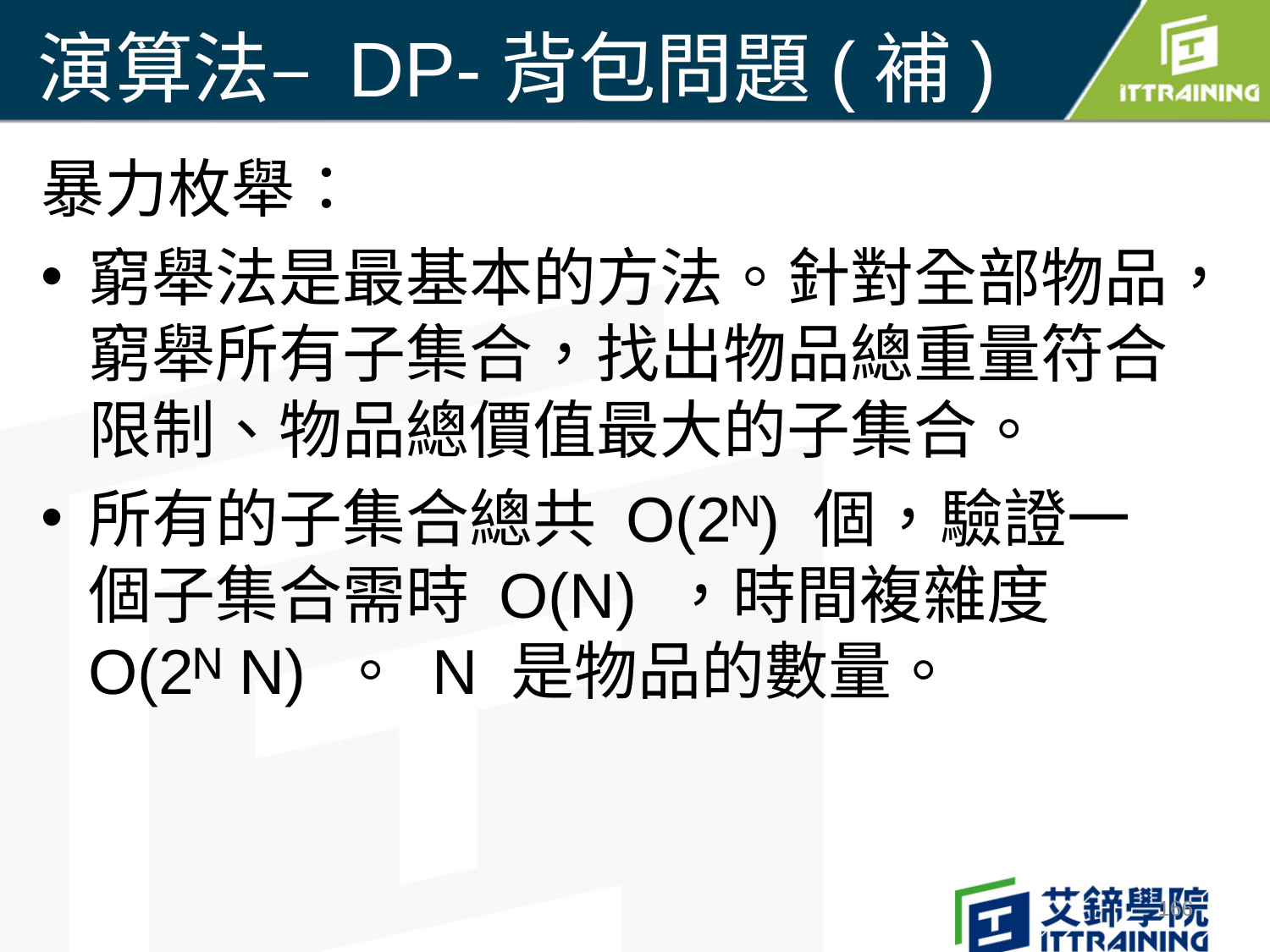

# 演算法– DP-背包問題(補)
暴力枚舉：
窮舉法是最基本的方法。針對全部物品，窮舉所有子集合，找出物品總重量符合限制、物品總價值最大的子集合。
所有的子集合總共 O(2ᴺ) 個，驗證一個子集合需時 O(N) ，時間複雜度 O(2ᴺ N) 。 N 是物品的數量。
166